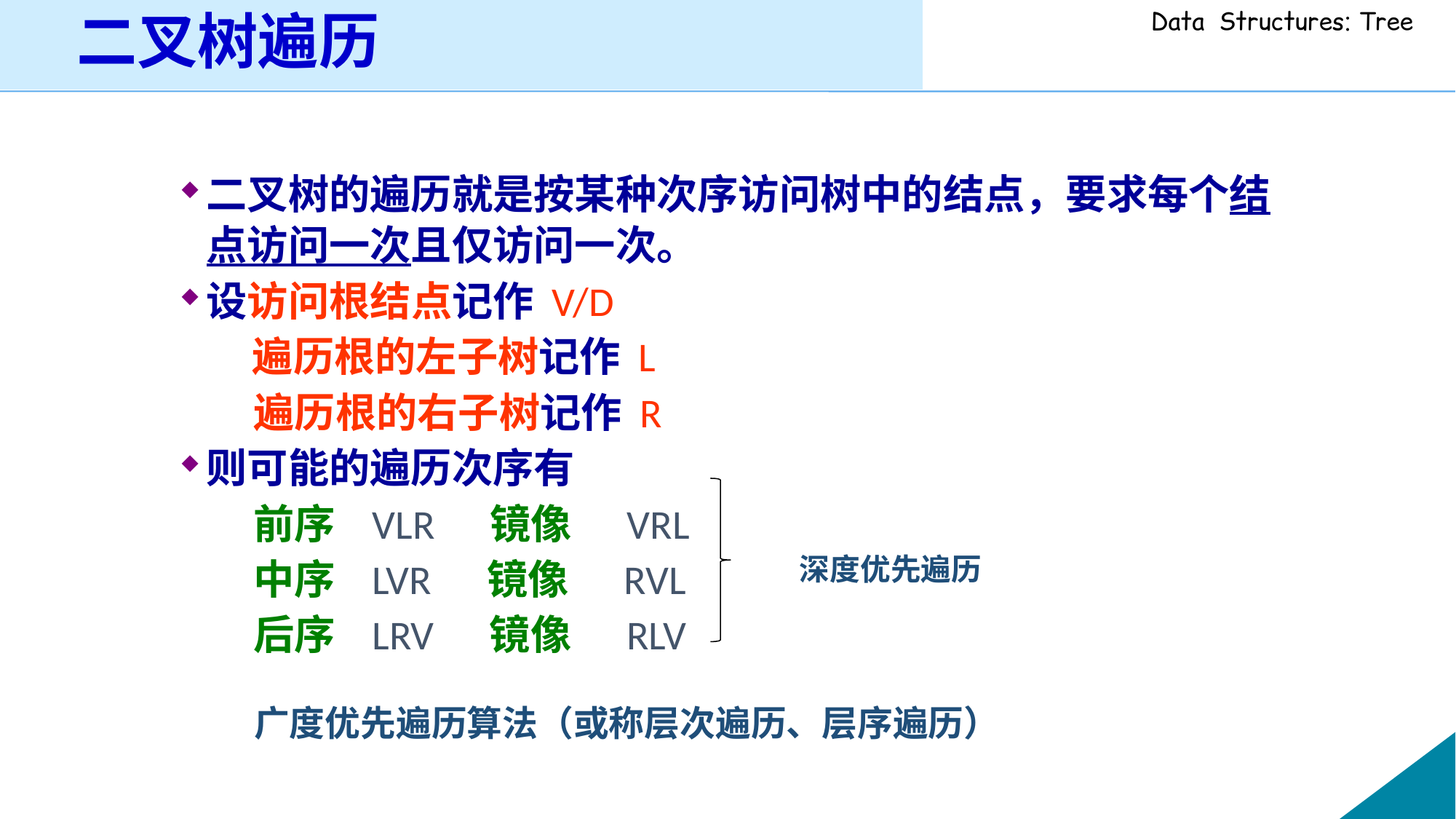

# 二叉树遍历
二叉树的遍历就是按某种次序访问树中的结点，要求每个结点访问一次且仅访问一次。
设访问根结点记作 V/D
 	    遍历根的左子树记作 L
       遍历根的右子树记作 R
则可能的遍历次序有
       前序   VLR     镜像     VRL
       中序   LVR     镜像     RVL
       后序   LRV     镜像     RLV

	     广度优先遍历算法（或称层次遍历、层序遍历）

深度优先遍历